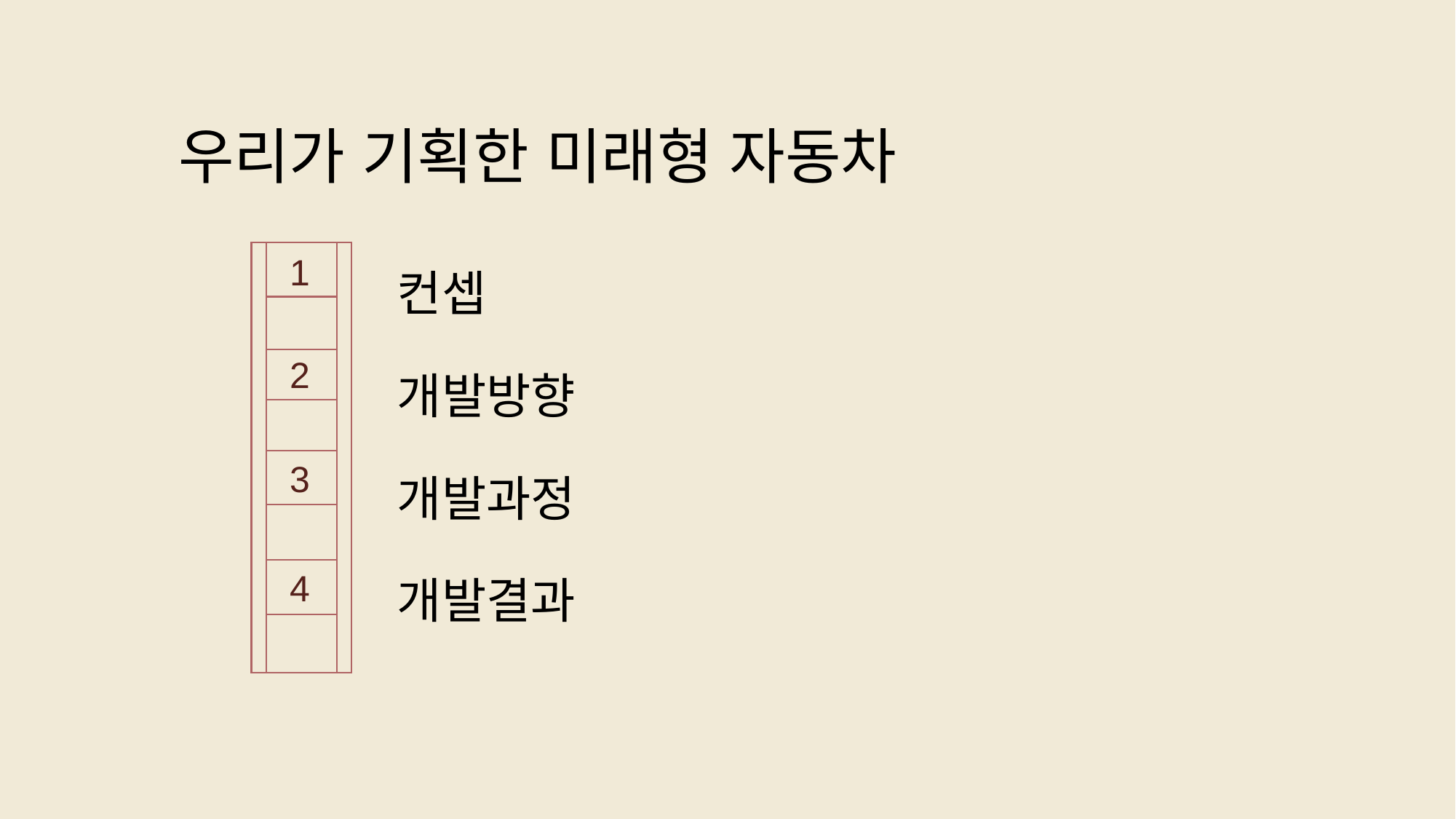

# 우리가 기획한 미래형 자동차
컨셉
개발방향
개발과정
개발결과

1
2
3
4